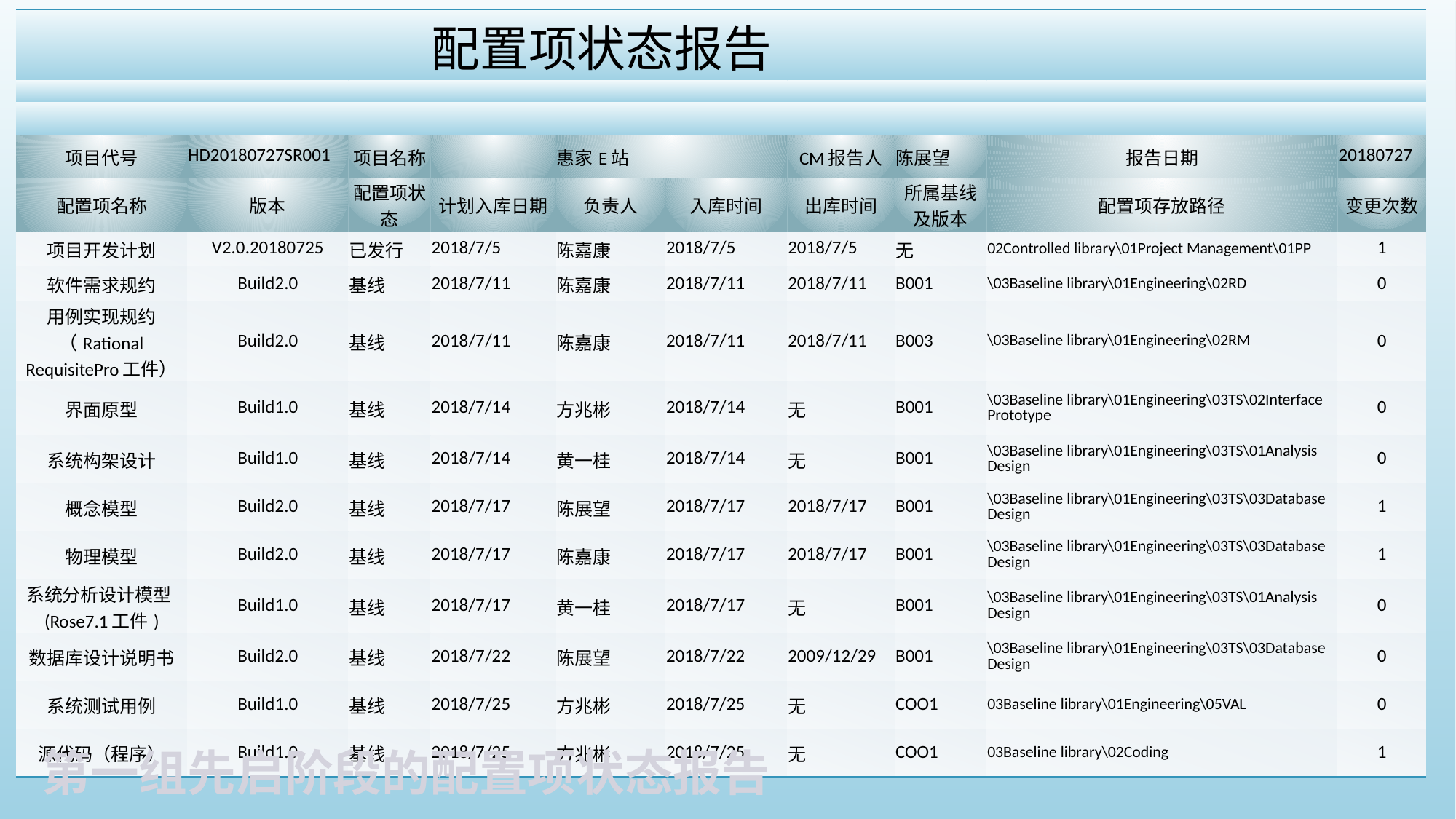

|  |  |  |  |  | 配置项状态报告 |  |  |  |  |  |  |
| --- | --- | --- | --- | --- | --- | --- | --- | --- | --- | --- | --- |
|  |  |  |  |  |  |  |  |  |  |  |  |
|  |  |  |  |  |  |  |  |  |  |  |  |
| 项目代号 |  | HD20180727SR001 |  | 项目名称 |  | 惠家E站 |  | CM报告人 | 陈展望 | 报告日期 | 20180727 |
| 配置项名称 |  | 版本 |  | 配置项状态 | 计划入库日期 | 负责人 | 入库时间 | 出库时间 | 所属基线及版本 | 配置项存放路径 | 变更次数 |
| 项目开发计划 |  | V2.0.20180725 |  | 已发行 | 2018/7/5 | 陈嘉康 | 2018/7/5 | 2018/7/5 | 无 | 02Controlled library\01Project Management\01PP | 1 |
| 软件需求规约 |  | Build2.0 |  | 基线 | 2018/7/11 | 陈嘉康 | 2018/7/11 | 2018/7/11 | B001 | \03Baseline library\01Engineering\02RD | 0 |
| 用例实现规约（Rational RequisitePro工件） |  | Build2.0 |  | 基线 | 2018/7/11 | 陈嘉康 | 2018/7/11 | 2018/7/11 | B003 | \03Baseline library\01Engineering\02RM | 0 |
| 界面原型 |  | Build1.0 |  | 基线 | 2018/7/14 | 方兆彬 | 2018/7/14 | 无 | B001 | \03Baseline library\01Engineering\03TS\02Interface Prototype | 0 |
| 系统构架设计 |  | Build1.0 |  | 基线 | 2018/7/14 | 黄一桂 | 2018/7/14 | 无 | B001 | \03Baseline library\01Engineering\03TS\01Analysis Design | 0 |
| 概念模型 |  | Build2.0 |  | 基线 | 2018/7/17 | 陈展望 | 2018/7/17 | 2018/7/17 | B001 | \03Baseline library\01Engineering\03TS\03Database Design | 1 |
| 物理模型 |  | Build2.0 |  | 基线 | 2018/7/17 | 陈嘉康 | 2018/7/17 | 2018/7/17 | B001 | \03Baseline library\01Engineering\03TS\03Database Design | 1 |
| 系统分析设计模型(Rose7.1工件) |  | Build1.0 |  | 基线 | 2018/7/17 | 黄一桂 | 2018/7/17 | 无 | B001 | \03Baseline library\01Engineering\03TS\01Analysis Design | 0 |
| 数据库设计说明书 |  | Build2.0 |  | 基线 | 2018/7/22 | 陈展望 | 2018/7/22 | 2009/12/29 | B001 | \03Baseline library\01Engineering\03TS\03Database Design | 0 |
| 系统测试用例 |  | Build1.0 |  | 基线 | 2018/7/25 | 方兆彬 | 2018/7/25 | 无 | COO1 | 03Baseline library\01Engineering\05VAL | 0 |
| 源代码（程序） |  | Build1.0 |  | 基线 | 2018/7/25 | 方兆彬 | 2018/7/25 | 无 | COO1 | 03Baseline library\02Coding | 1 |
第一组先启阶段的配置项状态报告